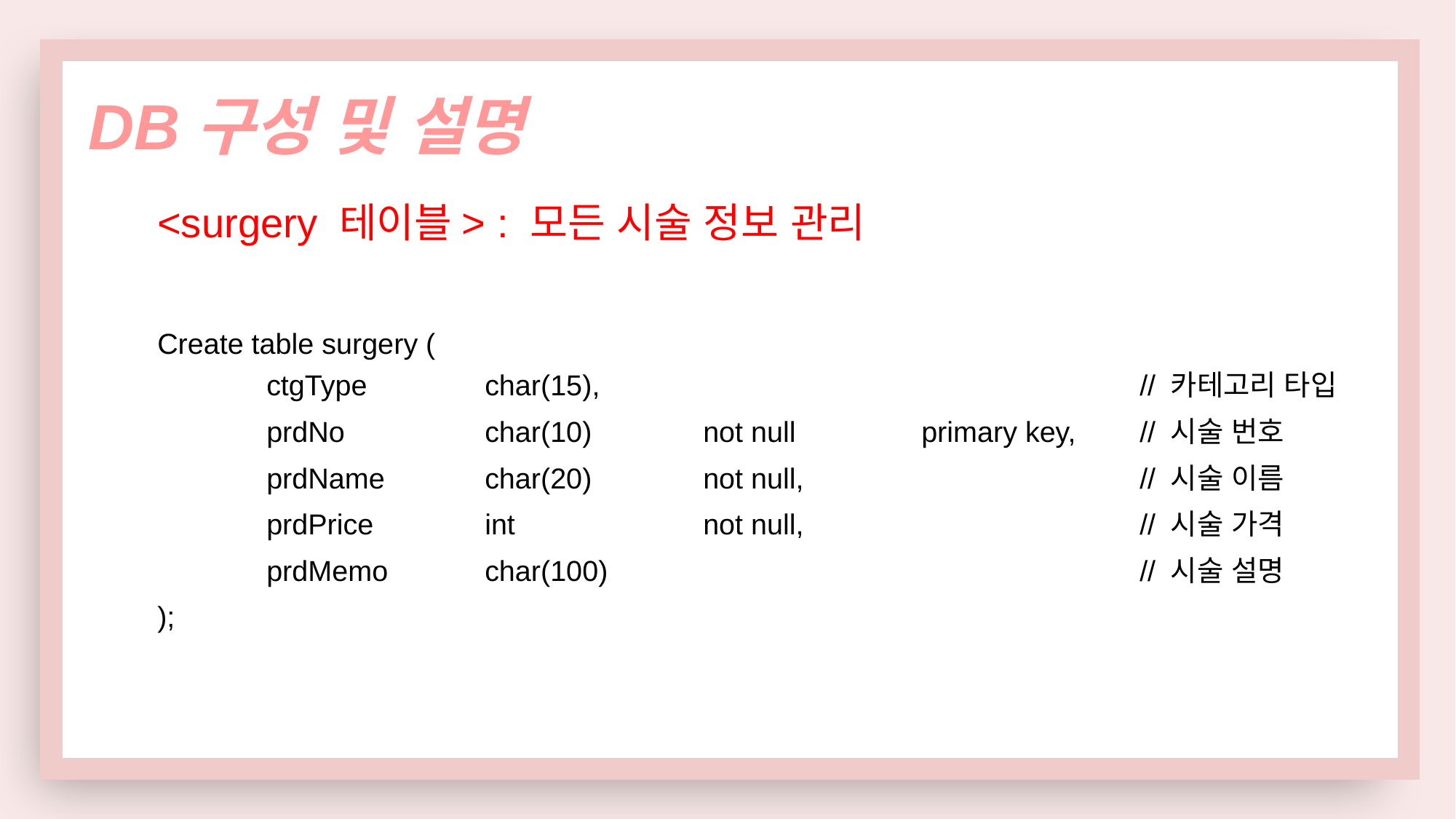

DB구성 및 설명
<surgery 테이블> : 모든 시술 정보 관리

Create table surgery (
	ctgType		char(15),					// 카테고리 타입
	prdNo		char(10)		not null		primary key,	// 시술 번호
	prdName	char(20)		not null,				// 시술 이름
	prdPrice		int		not null,				// 시술 가격
	prdMemo	char(100)					// 시술 설명
);